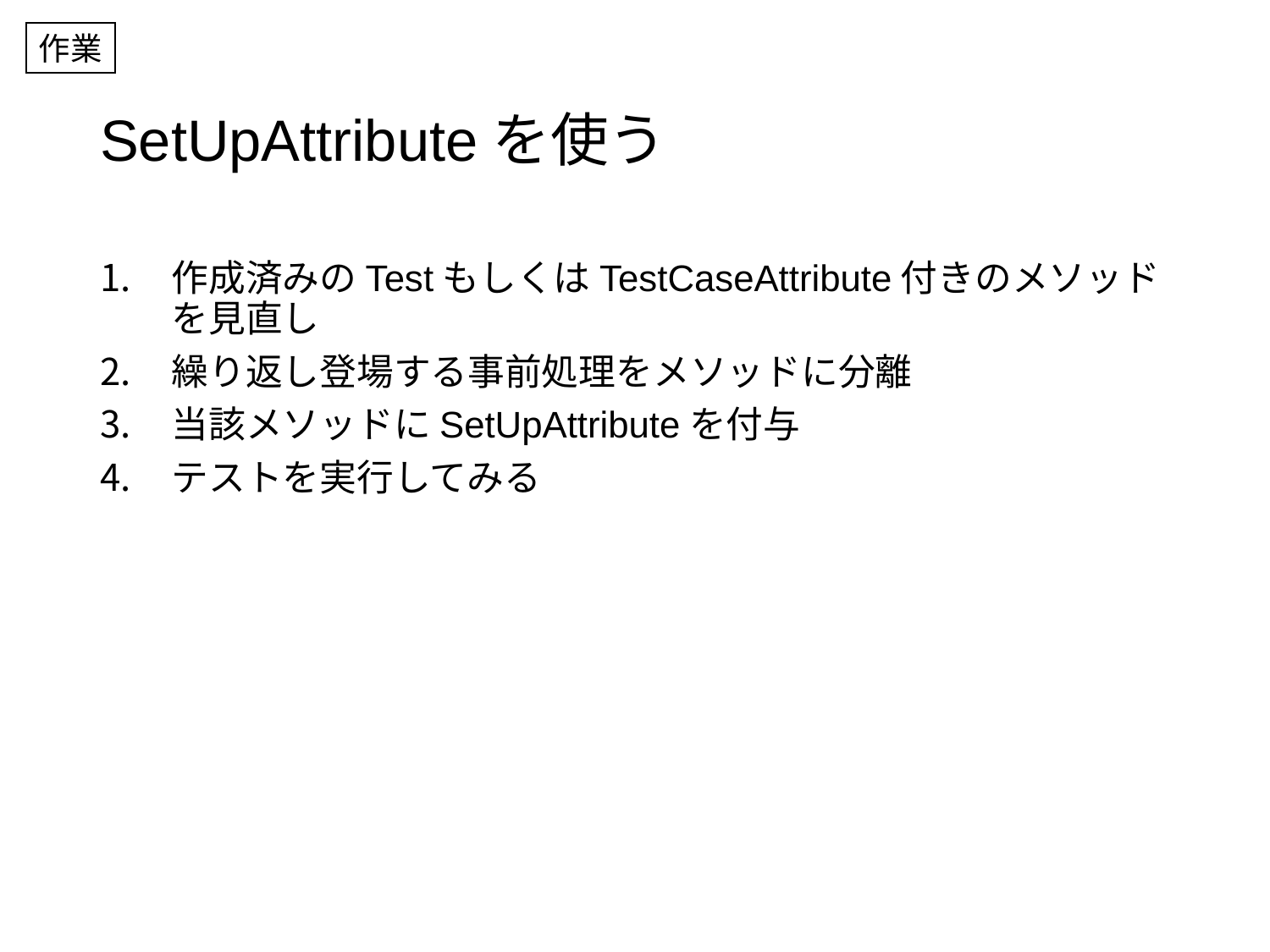

作業
# SetUpAttributeを使う
作成済みのTestもしくはTestCaseAttribute付きのメソッドを見直し
繰り返し登場する事前処理をメソッドに分離
当該メソッドにSetUpAttributeを付与
テストを実行してみる